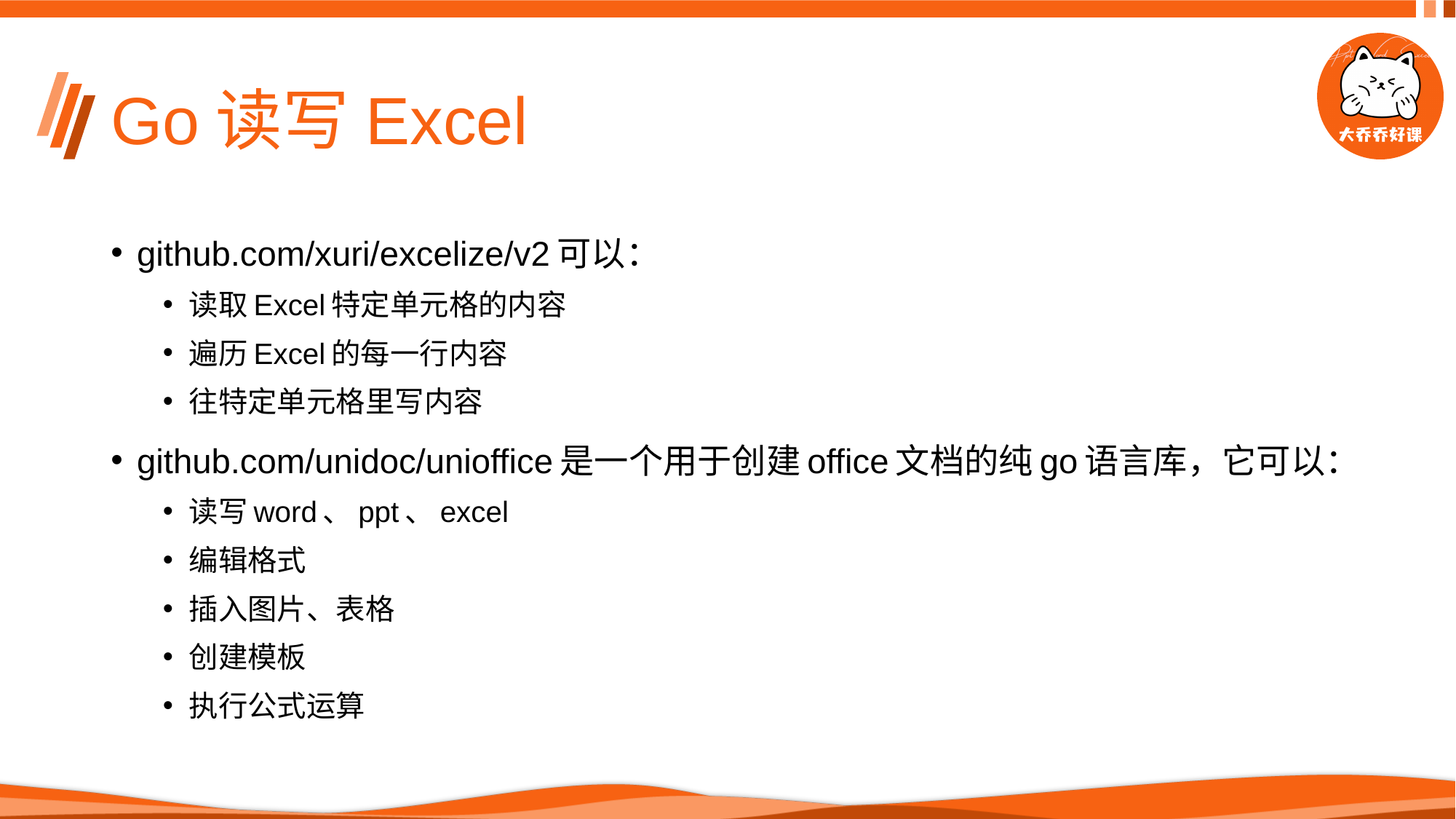

# Go读写Excel
github.com/xuri/excelize/v2可以：
读取Excel特定单元格的内容
遍历Excel的每一行内容
往特定单元格里写内容
github.com/unidoc/unioffice是一个用于创建office文档的纯go语言库，它可以：
读写word、ppt、excel
编辑格式
插入图片、表格
创建模板
执行公式运算